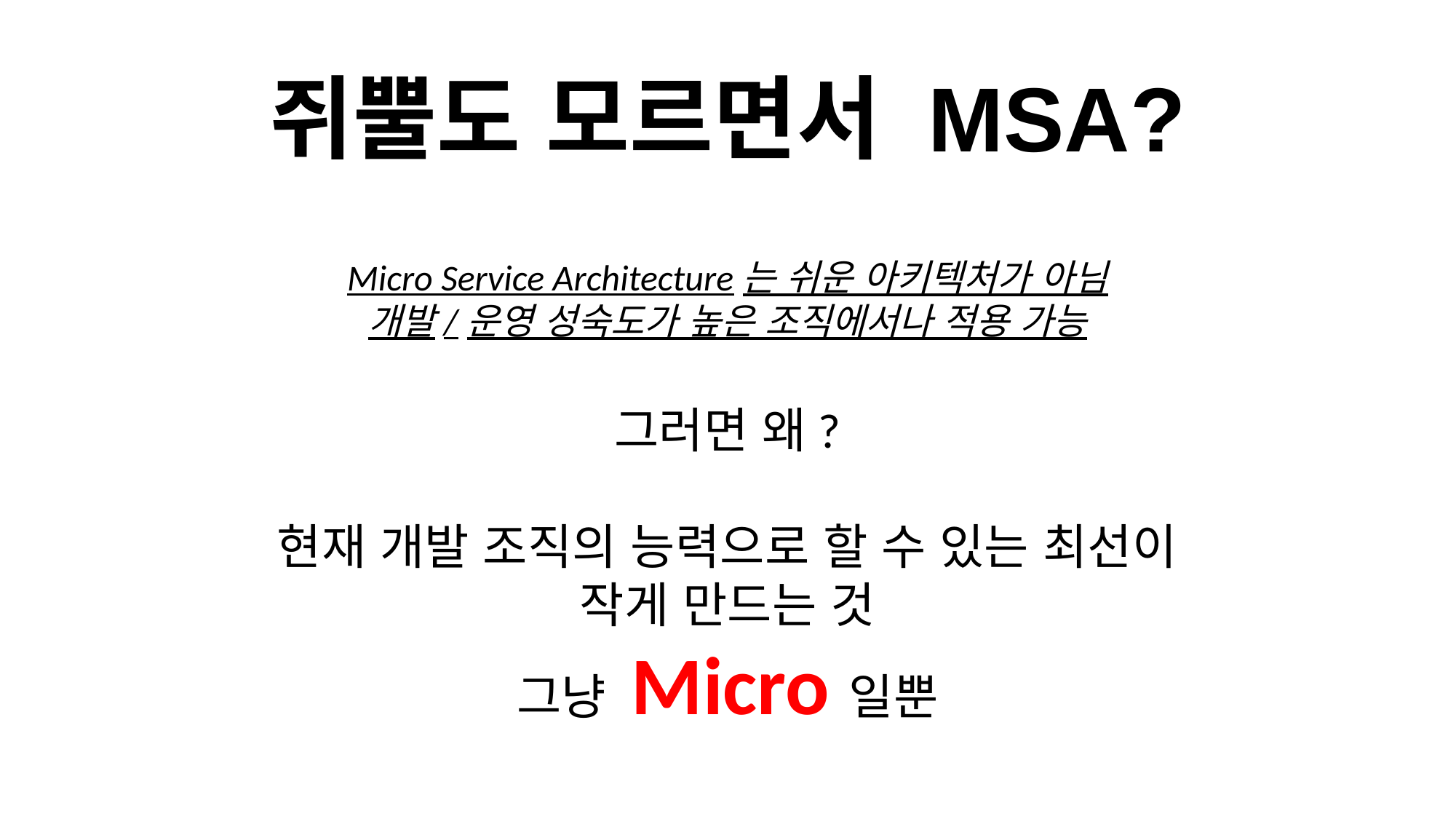

# 쥐뿔도 모르면서 MSA?
Micro Service Architecture는 쉬운 아키텍처가 아님
개발/운영 성숙도가 높은 조직에서나 적용 가능

그러면 왜?

현재 개발 조직의 능력으로 할 수 있는 최선이
작게 만드는 것
그냥 Micro일뿐